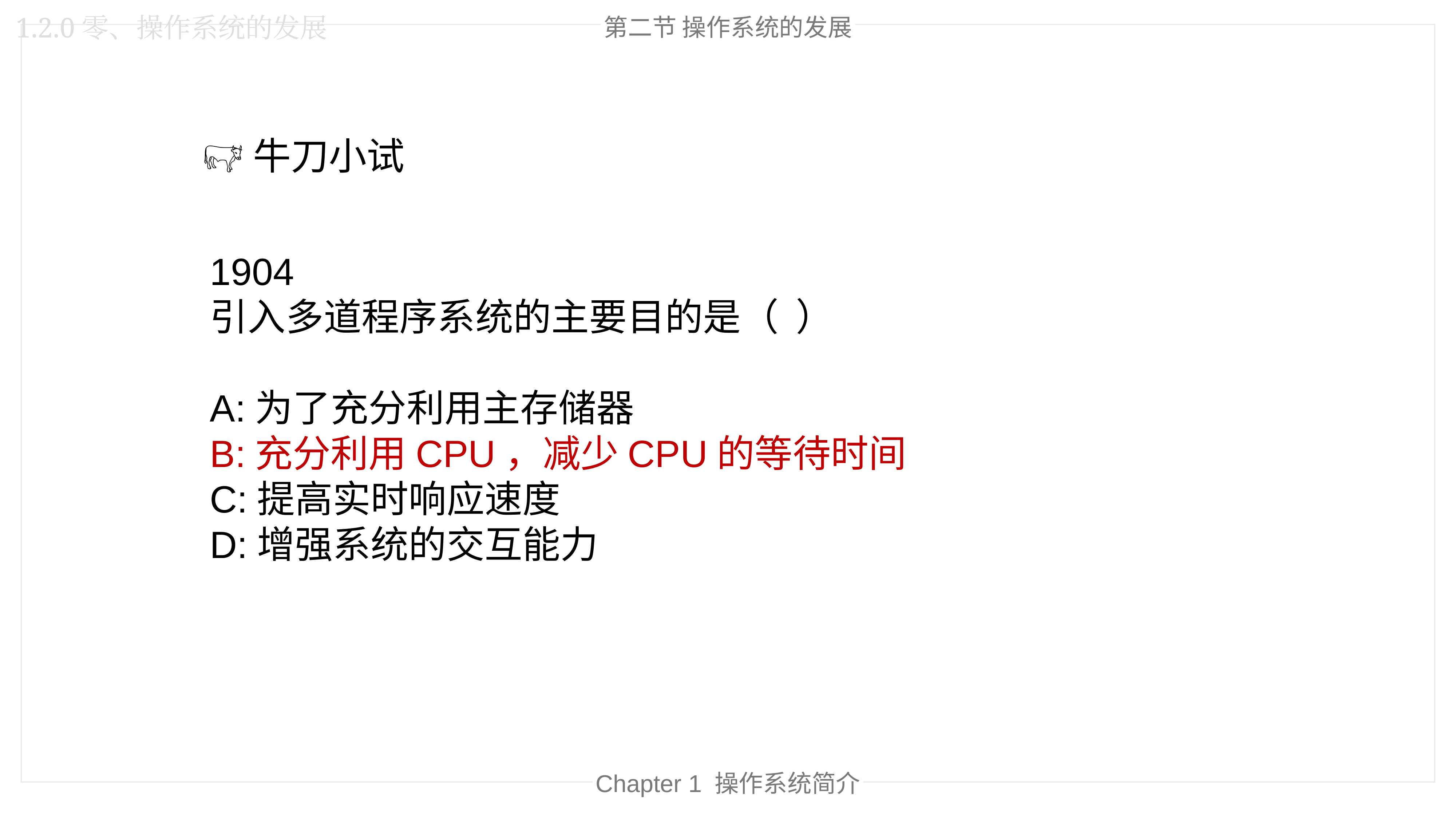

第二节 操作系统的发展
1.2.0零、操作系统的发展
🐂牛刀小试
1904
引入多道程序系统的主要目的是（  ）

A:为了充分利用主存储器
B:充分利用CPU，减少CPU的等待时间
C:提高实时响应速度
D:增强系统的交互能力
Chapter 1 操作系统简介